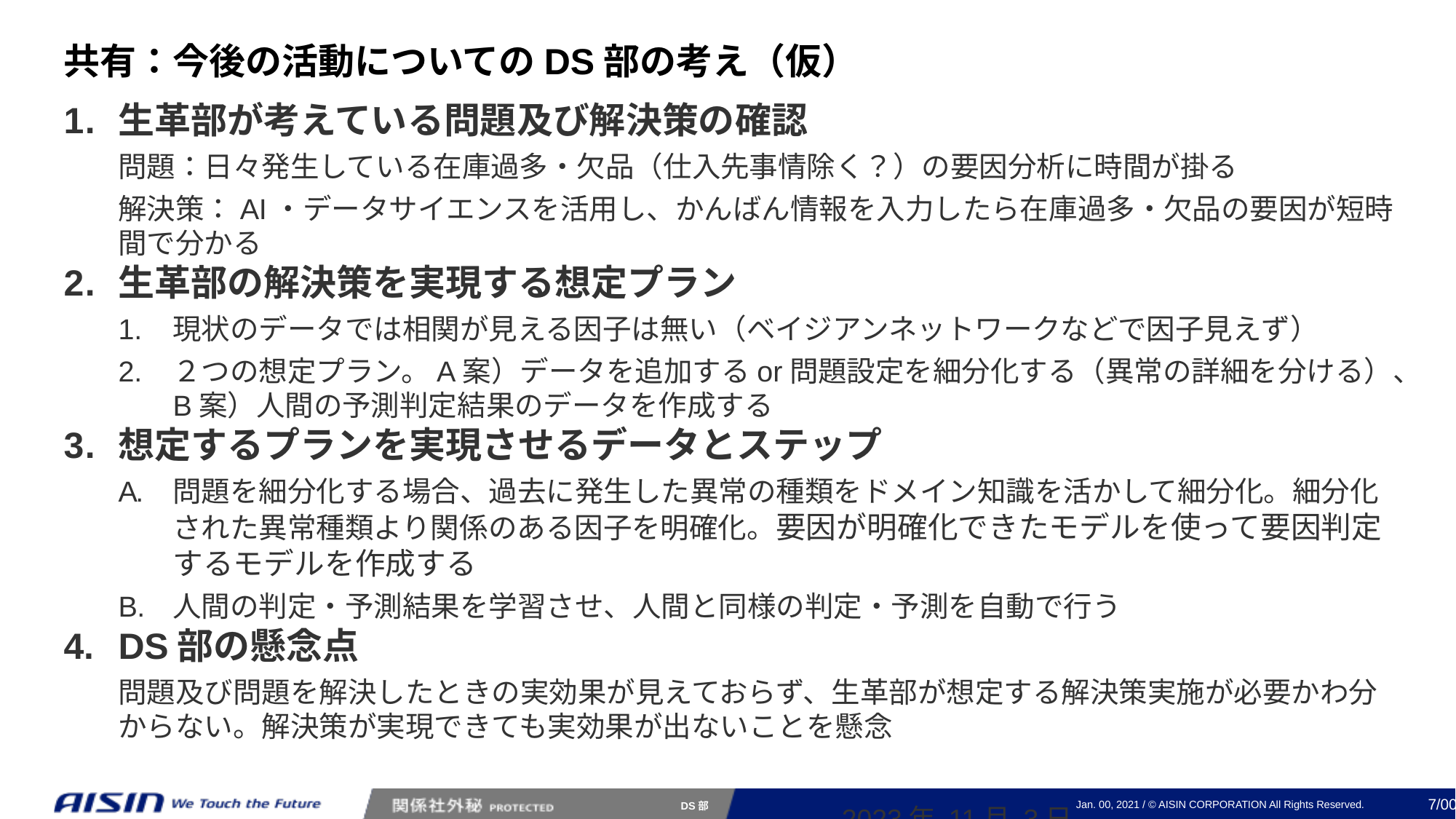

共有：今後の活動についてのDS部の考え（仮）

生革部が考えている問題及び解決策の確認
問題：日々発生している在庫過多・欠品（仕入先事情除く？）の要因分析に時間が掛る
解決策：AI・データサイエンスを活用し、かんばん情報を入力したら在庫過多・欠品の要因が短時間で分かる
生革部の解決策を実現する想定プラン
現状のデータでは相関が見える因子は無い（ベイジアンネットワークなどで因子見えず）
２つの想定プラン。A案）データを追加するor問題設定を細分化する（異常の詳細を分ける）、B案）人間の予測判定結果のデータを作成する
想定するプランを実現させるデータとステップ
問題を細分化する場合、過去に発生した異常の種類をドメイン知識を活かして細分化。細分化された異常種類より関係のある因子を明確化。要因が明確化できたモデルを使って要因判定するモデルを作成する
人間の判定・予測結果を学習させ、人間と同様の判定・予測を自動で行う
DS部の懸念点
問題及び問題を解決したときの実効果が見えておらず、生革部が想定する解決策実施が必要かわ分からない。解決策が実現できても実効果が出ないことを懸念

2023年 11月 3日